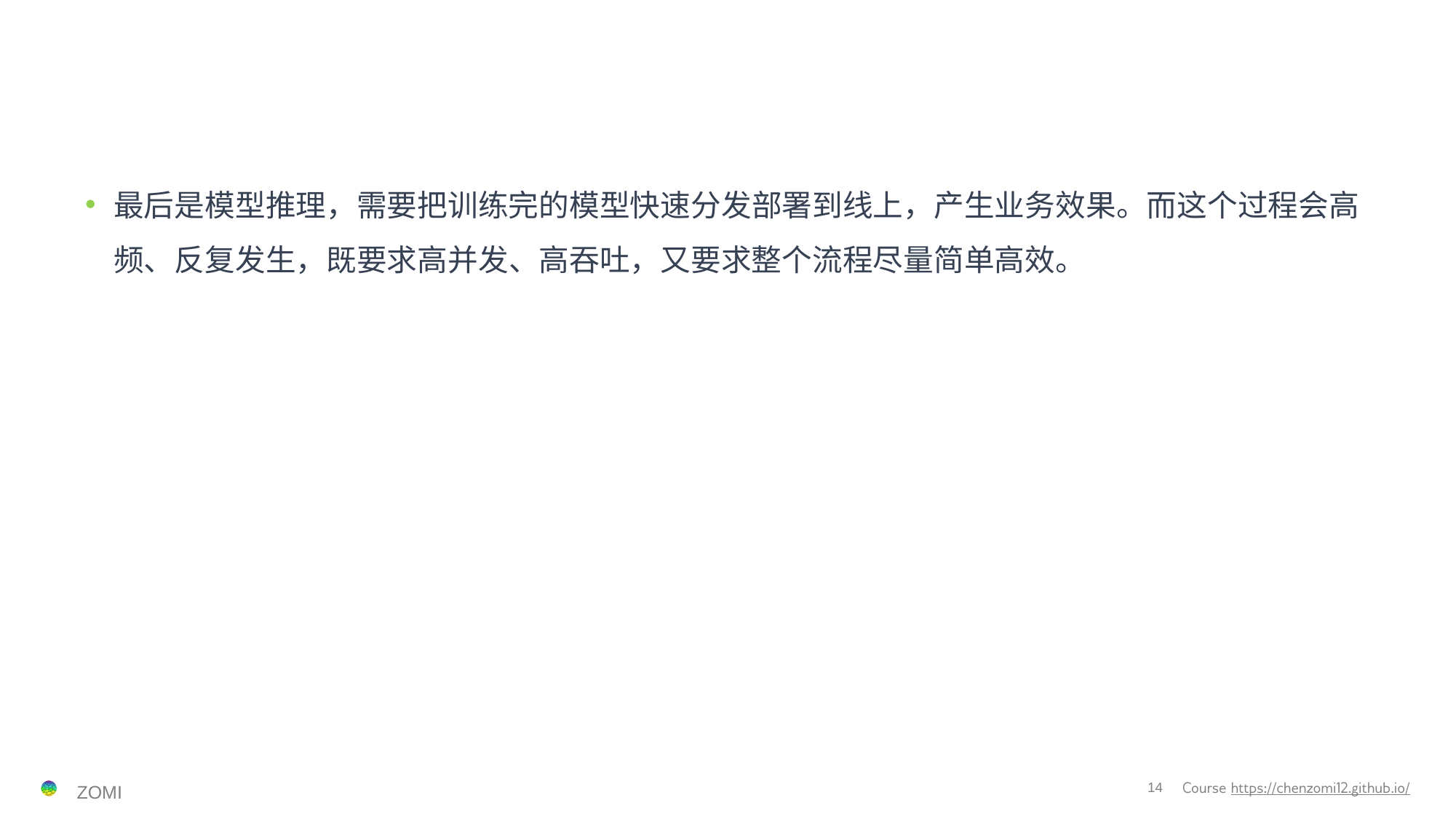

#
最后是模型推理，需要把训练完的模型快速分发部署到线上，产生业务效果。而这个过程会高频、反复发生，既要求高并发、高吞吐，又要求整个流程尽量简单高效。